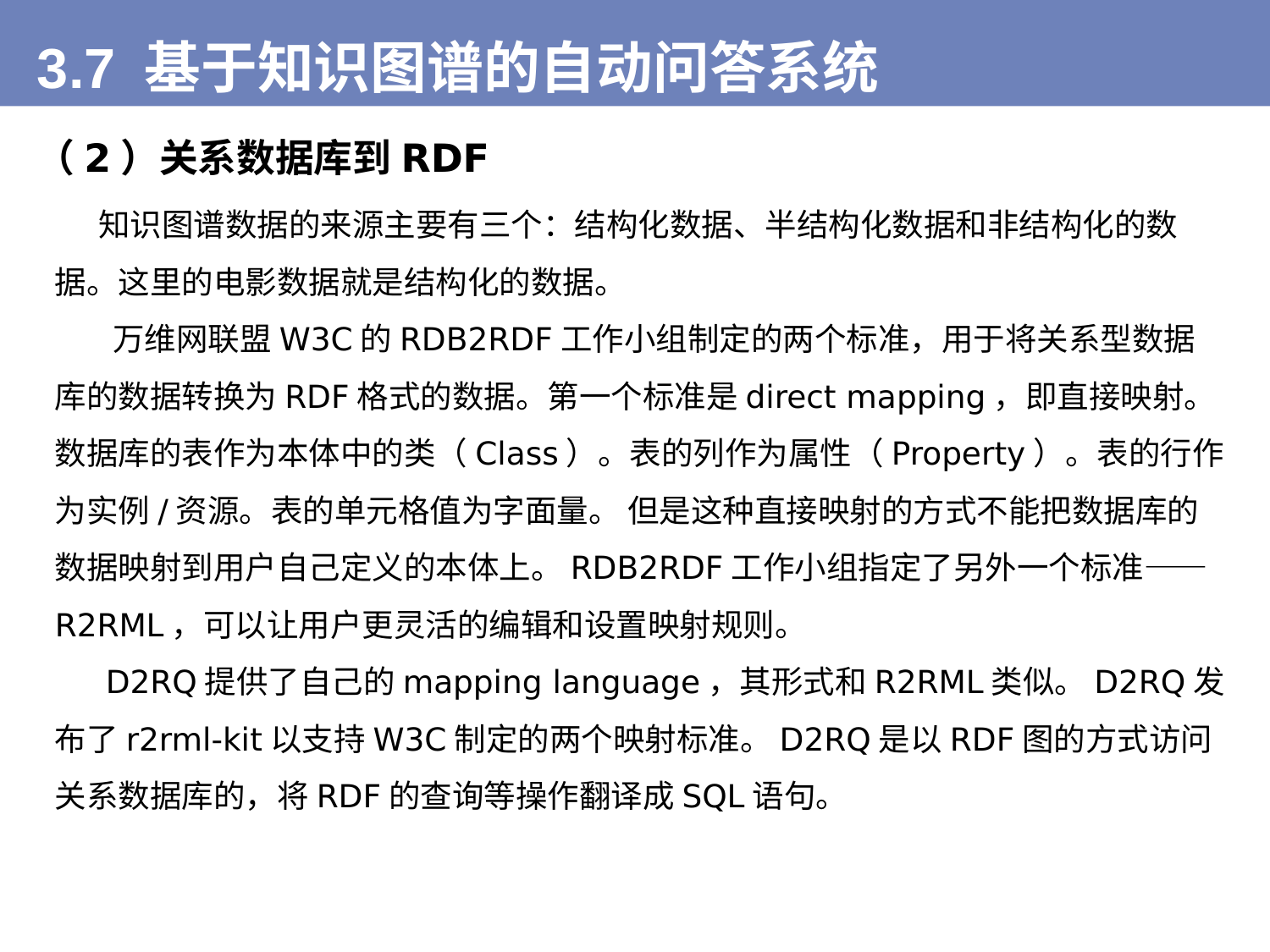

3.7 基于知识图谱的自动问答系统
（2）关系数据库到RDF
     知识图谱数据的来源主要有三个：结构化数据、半结构化数据和非结构化的数据。这里的电影数据就是结构化的数据。
       万维网联盟W3C的RDB2RDF工作小组制定的两个标准，用于将关系型数据库的数据转换为RDF格式的数据。第一个标准是direct mapping，即直接映射。数据库的表作为本体中的类（Class）。表的列作为属性（Property）。表的行作为实例/资源。表的单元格值为字面量。 但是这种直接映射的方式不能把数据库的数据映射到用户自己定义的本体上。RDB2RDF工作小组指定了另外一个标准——R2RML，可以让用户更灵活的编辑和设置映射规则。
     D2RQ提供了自己的mapping language，其形式和R2RML类似。D2RQ发布了r2rml-kit以支持W3C制定的两个映射标准。D2RQ是以RDF图的方式访问关系数据库的，将RDF的查询等操作翻译成SQL语句。